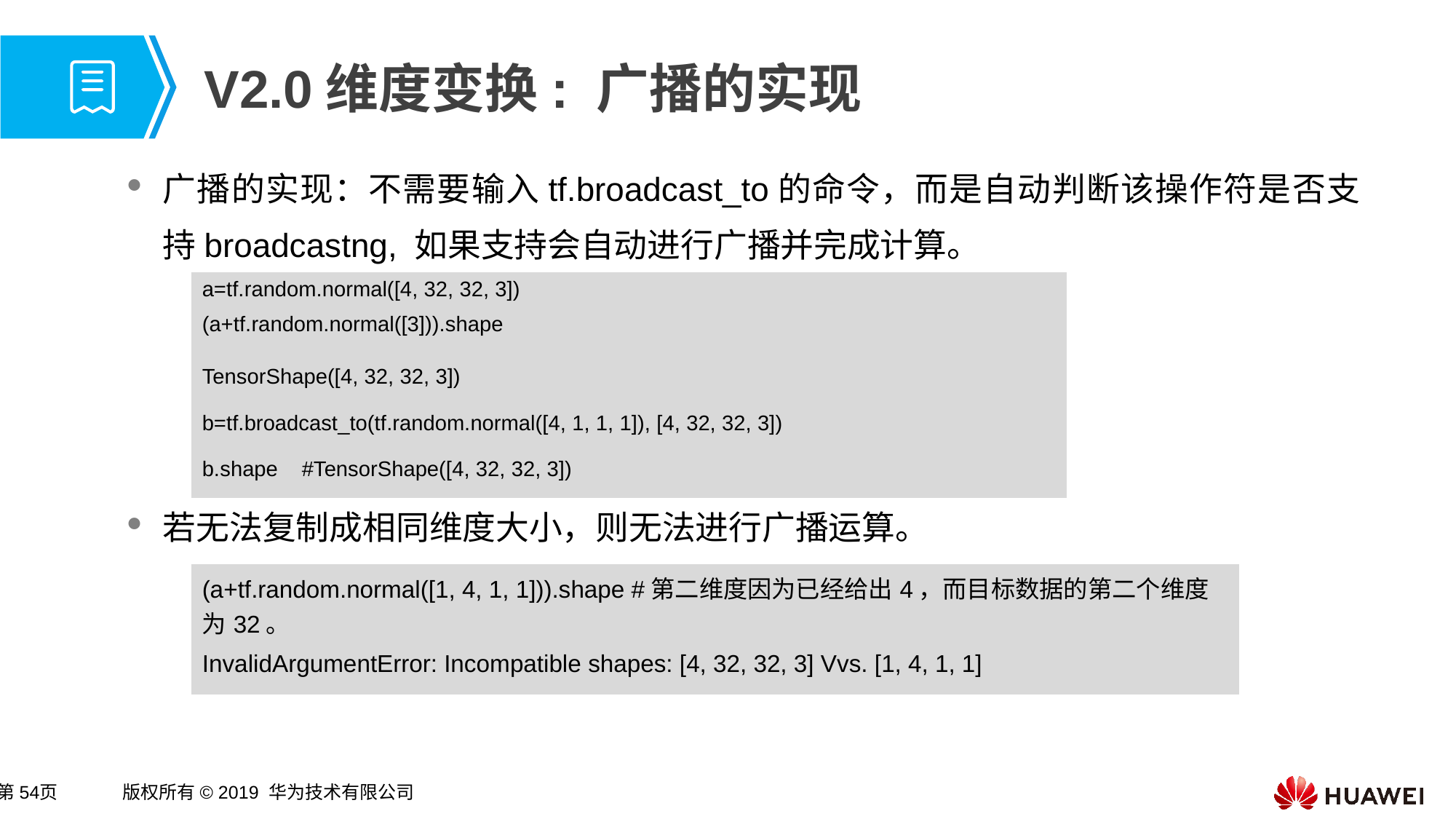

# V2.0维度变换: 广播的实现
广播的实现：不需要输入tf.broadcast_to的命令，而是自动判断该操作符是否支持broadcastng, 如果支持会自动进行广播并完成计算。

若无法复制成相同维度大小，则无法进行广播运算。

| a=tf.random.normal([4, 32, 32, 3]) |
| --- |
| (a+tf.random.normal([3])).shape |
| TensorShape([4, 32, 32, 3]) |
| b=tf.broadcast\_to(tf.random.normal([4, 1, 1, 1]), [4, 32, 32, 3]) |
| b.shape #TensorShape([4, 32, 32, 3]) |
| (a+tf.random.normal([1, 4, 1, 1])).shape #第二维度因为已经给出4，而目标数据的第二个维度为32。 |
| --- |
| InvalidArgumentError: Incompatible shapes: [4, 32, 32, 3] Vvs. [1, 4, 1, 1] |